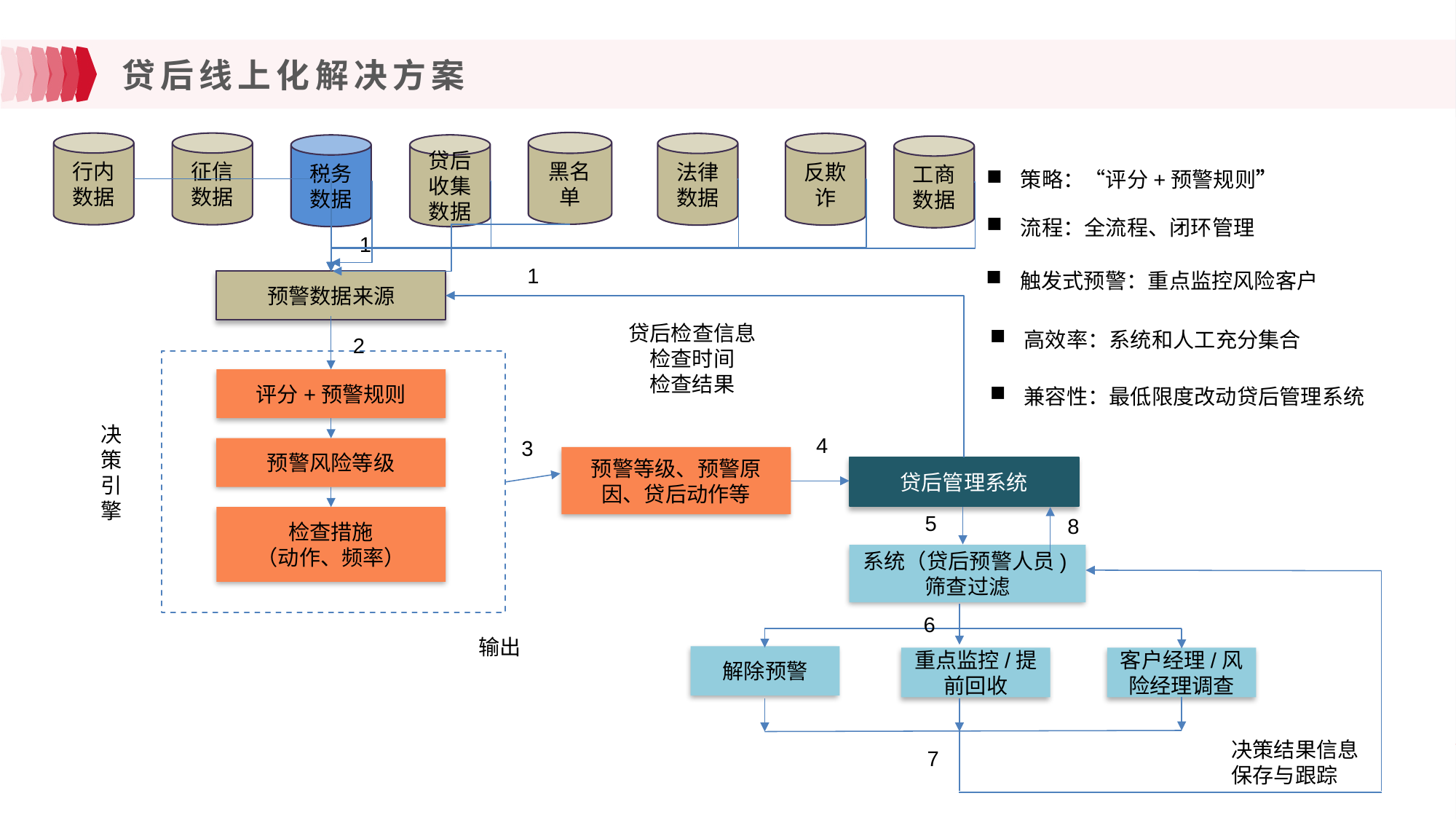

# 贷后线上化解决方案

黑名单
行内数据
征信数据
法律数据
反欺诈
税务数据
贷后收集数据
工商数据
策略：“评分+预警规则”
流程：全流程、闭环管理
1
1
触发式预警：重点监控风险客户
预警数据来源
贷后检查信息
检查时间
检查结果
高效率：系统和人工充分集合
2

评分+预警规则
兼容性：最低限度改动贷后管理系统
决策引擎
4
3
预警风险等级
预警等级、预警原因、贷后动作等
贷后管理系统
5
检查措施
（动作、频率）
8

系统（贷后预警人员)筛查过滤
6
输出
解除预警
重点监控/提前回收
客户经理/风险经理调查
决策结果信息
保存与跟踪
7